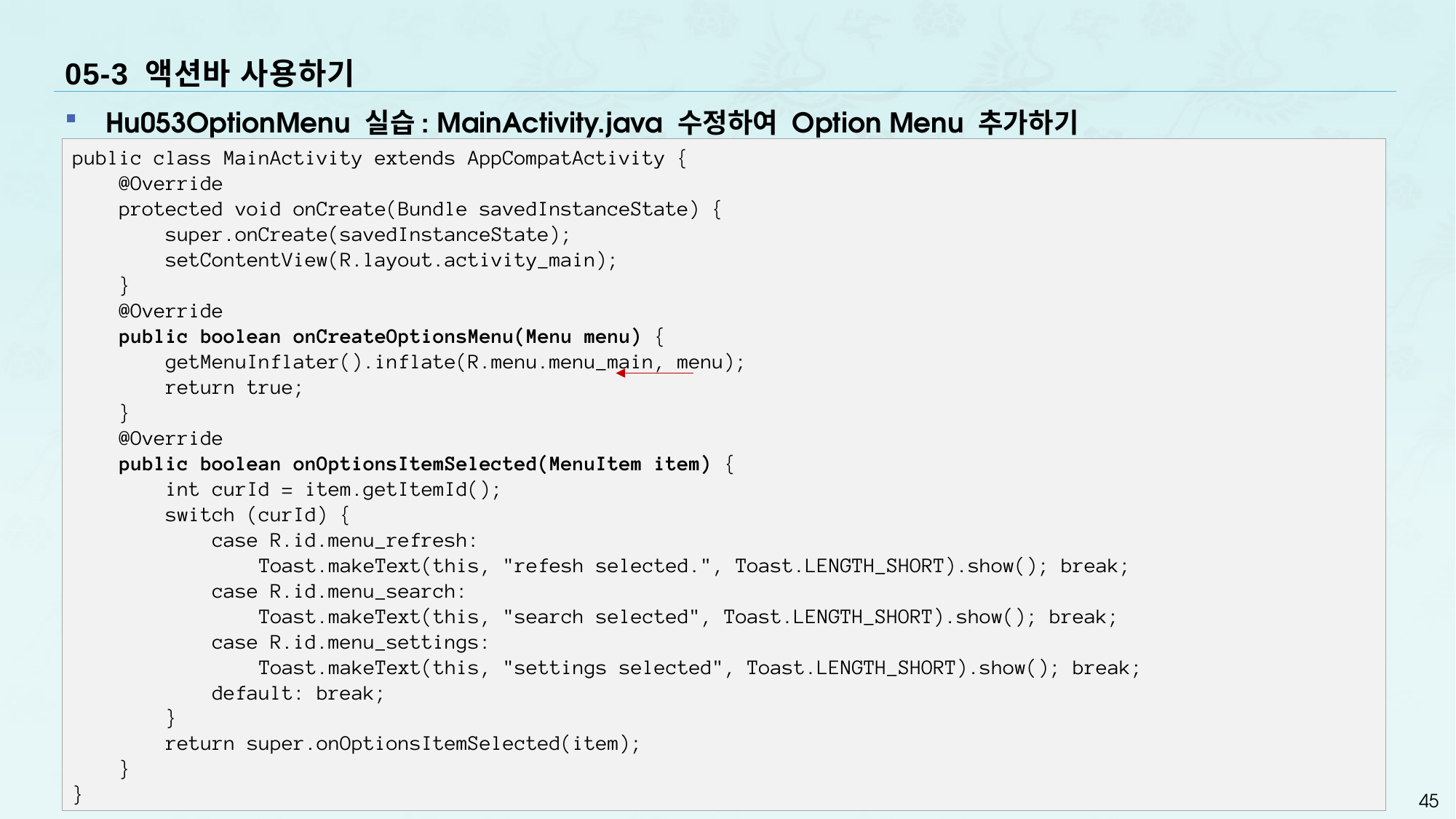

# 05-3 액션바 사용하기
Hu053OptionMenu 실습: MainActivity.java 수정하여 Option Menu 추가하기
public class MainActivity extends AppCompatActivity {
    @Override
    protected void onCreate(Bundle savedInstanceState) {
        super.onCreate(savedInstanceState);
        setContentView(R.layout.activity_main);
    }
    @Override
    public boolean onCreateOptionsMenu(Menu menu) {
        getMenuInflater().inflate(R.menu.menu_main, menu);
        return true;
    }
    @Override
    public boolean onOptionsItemSelected(MenuItem item) {
        int curId = item.getItemId();
        switch (curId) {
            case R.id.menu_refresh:
                Toast.makeText(this, "refesh selected.", Toast.LENGTH_SHORT).show(); break;
            case R.id.menu_search:
                Toast.makeText(this, "search selected", Toast.LENGTH_SHORT).show(); break;
            case R.id.menu_settings:
                Toast.makeText(this, "settings selected", Toast.LENGTH_SHORT).show(); break;
            default: break;
        }
        return super.onOptionsItemSelected(item);
    }
}
45